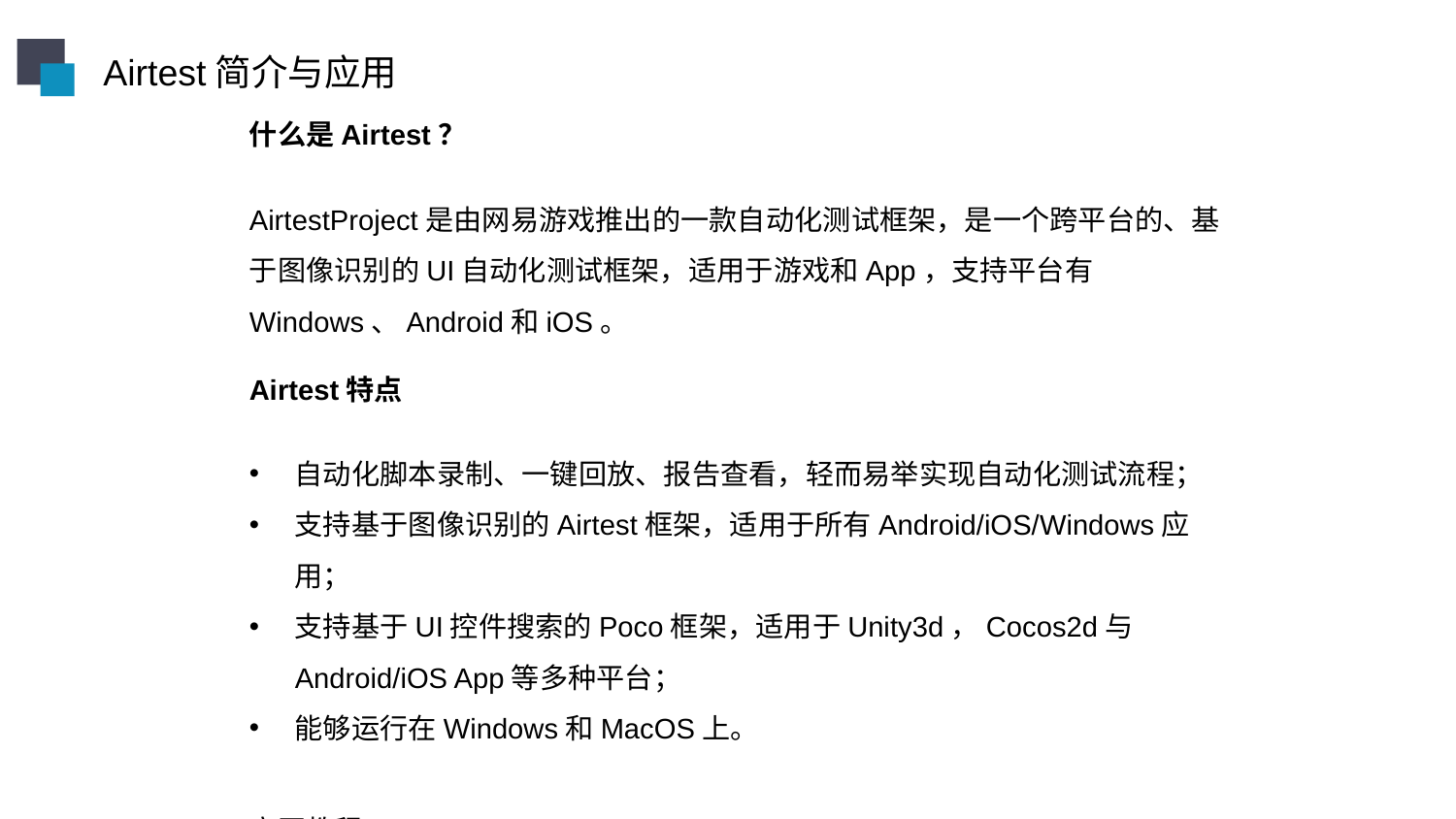

Airtest简介与应用
什么是Airtest？

AirtestProject是由网易游戏推出的一款自动化测试框架，是一个跨平台的、基于图像识别的UI自动化测试框架，适用于游戏和App，支持平台有Windows、Android和iOS。

Airtest特点

自动化脚本录制、一键回放、报告查看，轻而易举实现自动化测试流程；
支持基于图像识别的Airtest框架，适用于所有Android/iOS/Windows应用；
支持基于UI控件搜索的Poco框架，适用于Unity3d，Cocos2d与Android/iOS App等多种平台；
能够运行在Windows和MacOS上。

官网教程：https://airtest.doc.io.netease.com/